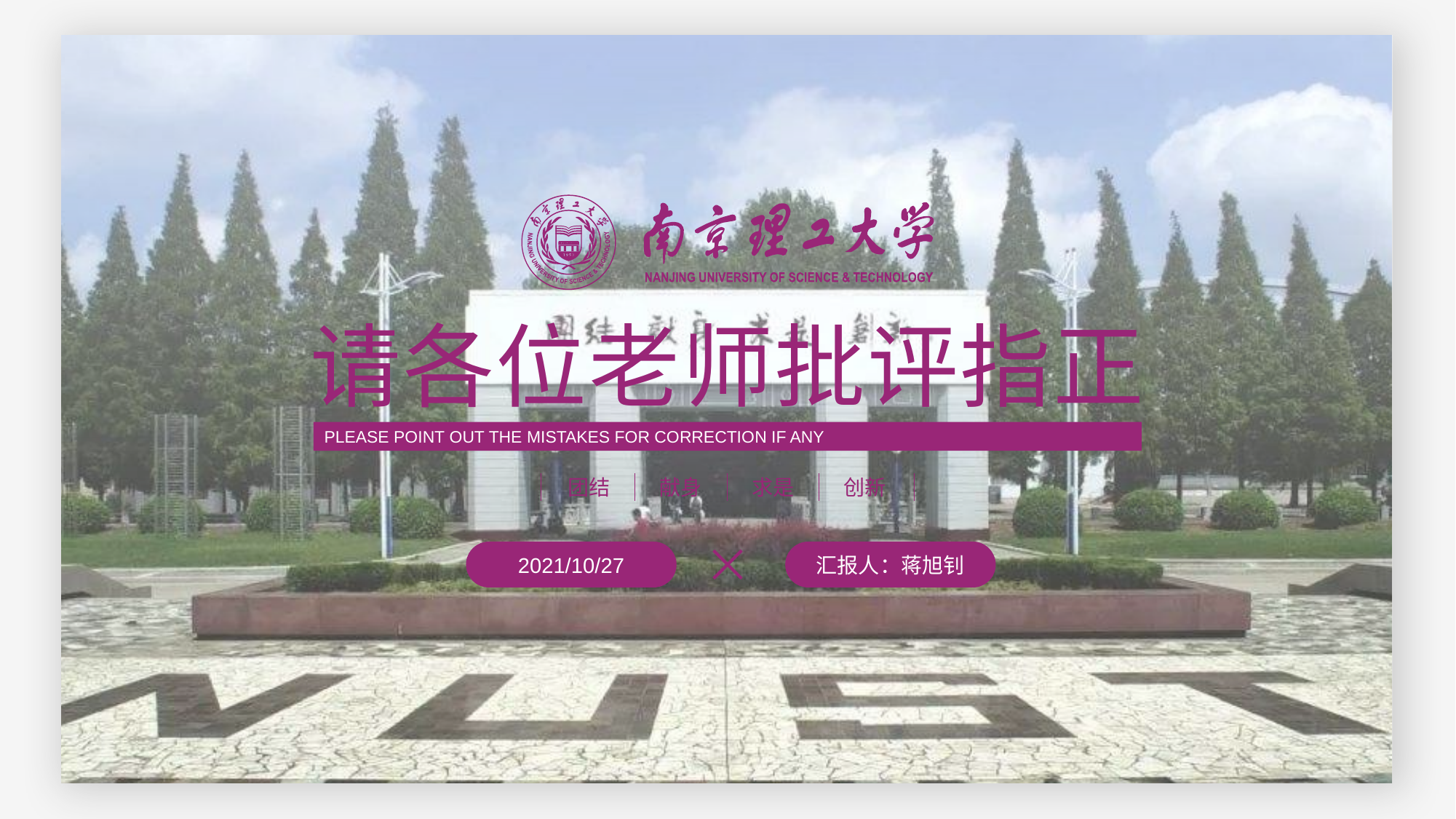

请各位老师批评指正
PLEASE POINT OUT THE MISTAKES FOR CORRECTION IF ANY
团结
献身
求是
创新
2021/10/27
汇报人：蒋旭钊